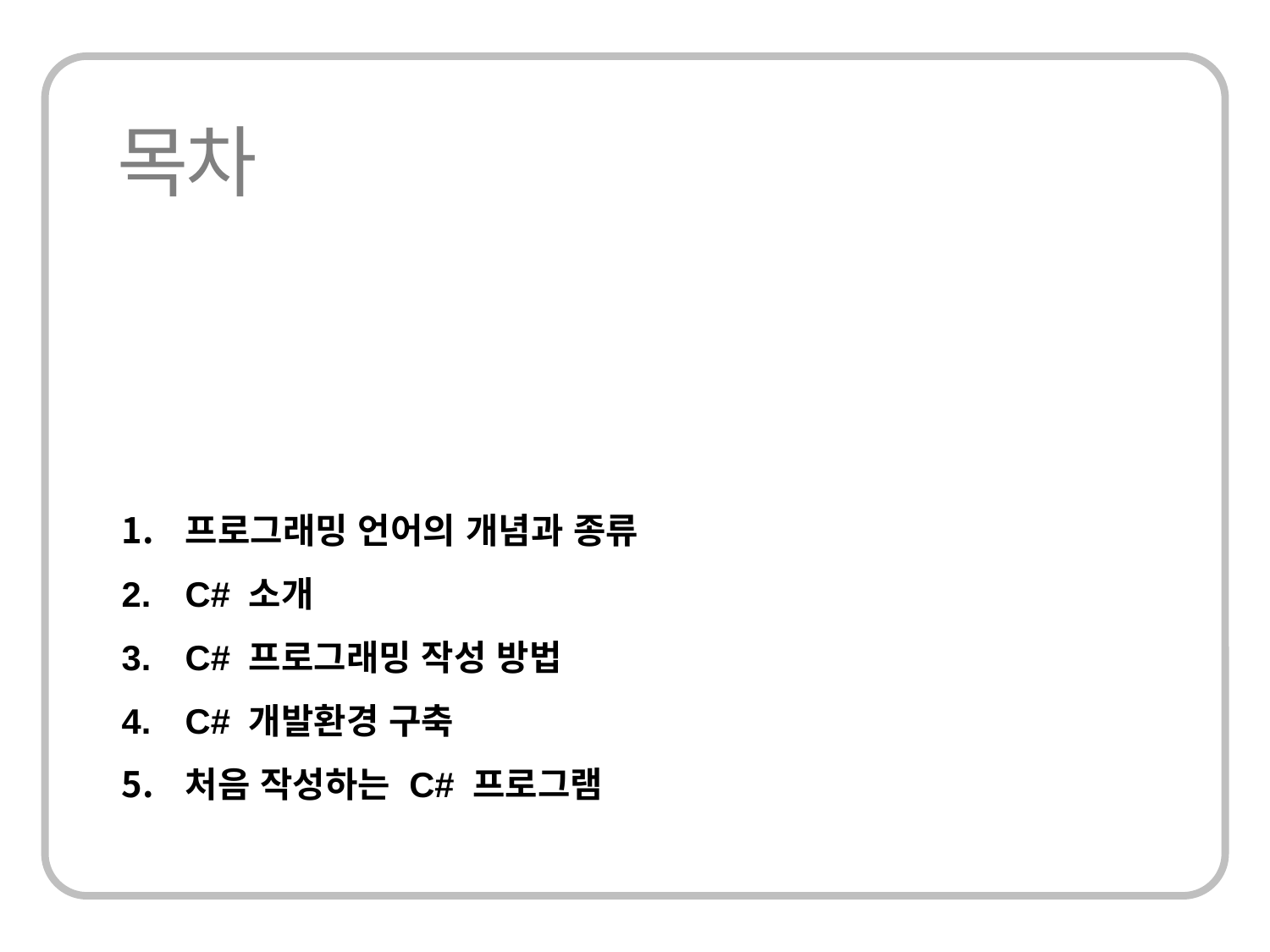

프로그래밍 언어의 개념과 종류
C# 소개
C# 프로그래밍 작성 방법
C# 개발환경 구축
처음 작성하는 C# 프로그램